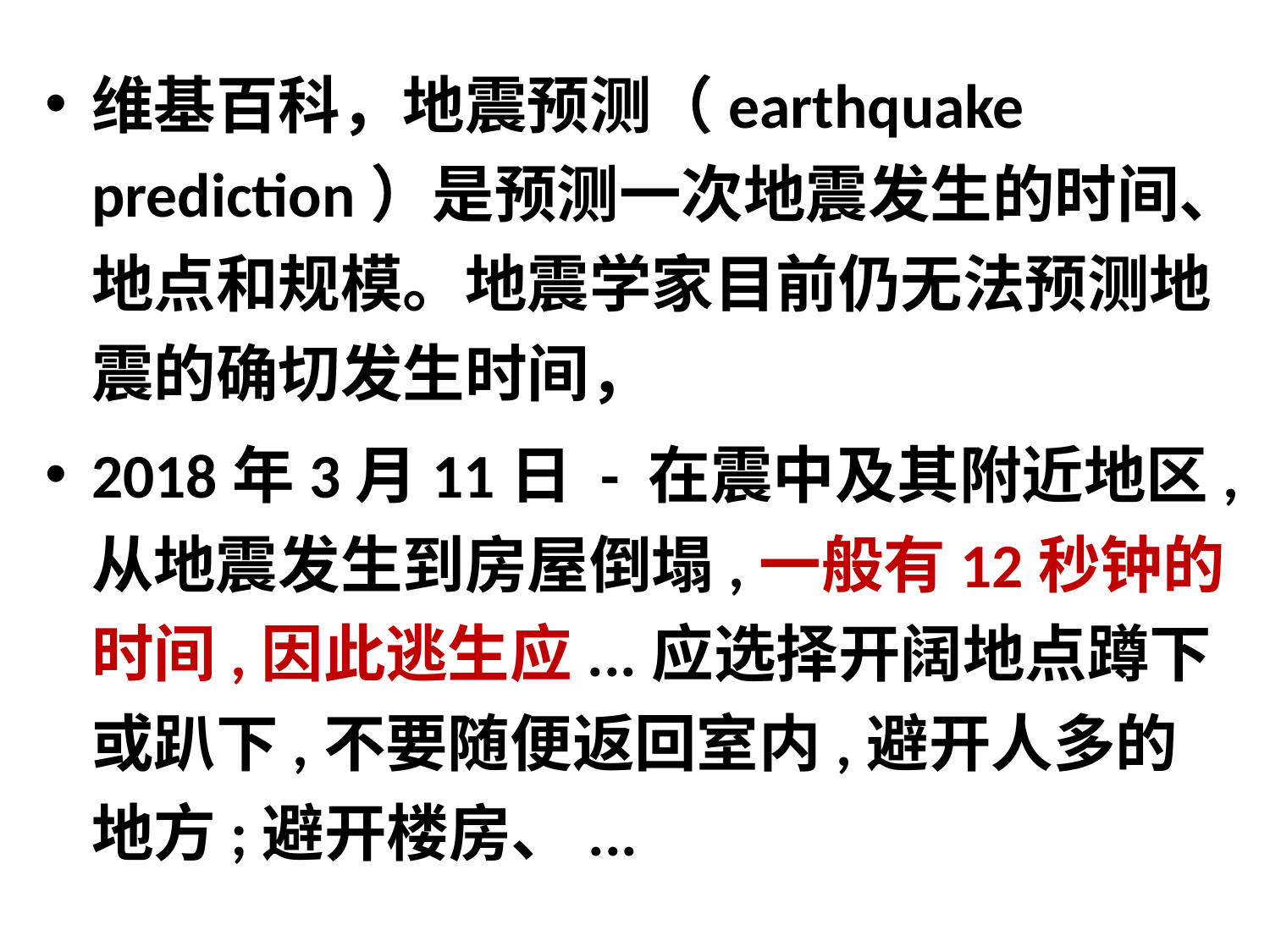

维基百科，地震预测（earthquake prediction）是预测一次地震发生的时间、地点和规模。地震学家目前仍无法预测地震的确切发生时间，
2018年3月11日 - 在震中及其附近地区,从地震发生到房屋倒塌,一般有12秒钟的时间,因此逃生应...应选择开阔地点蹲下或趴下,不要随便返回室内,避开人多的地方;避开楼房、...